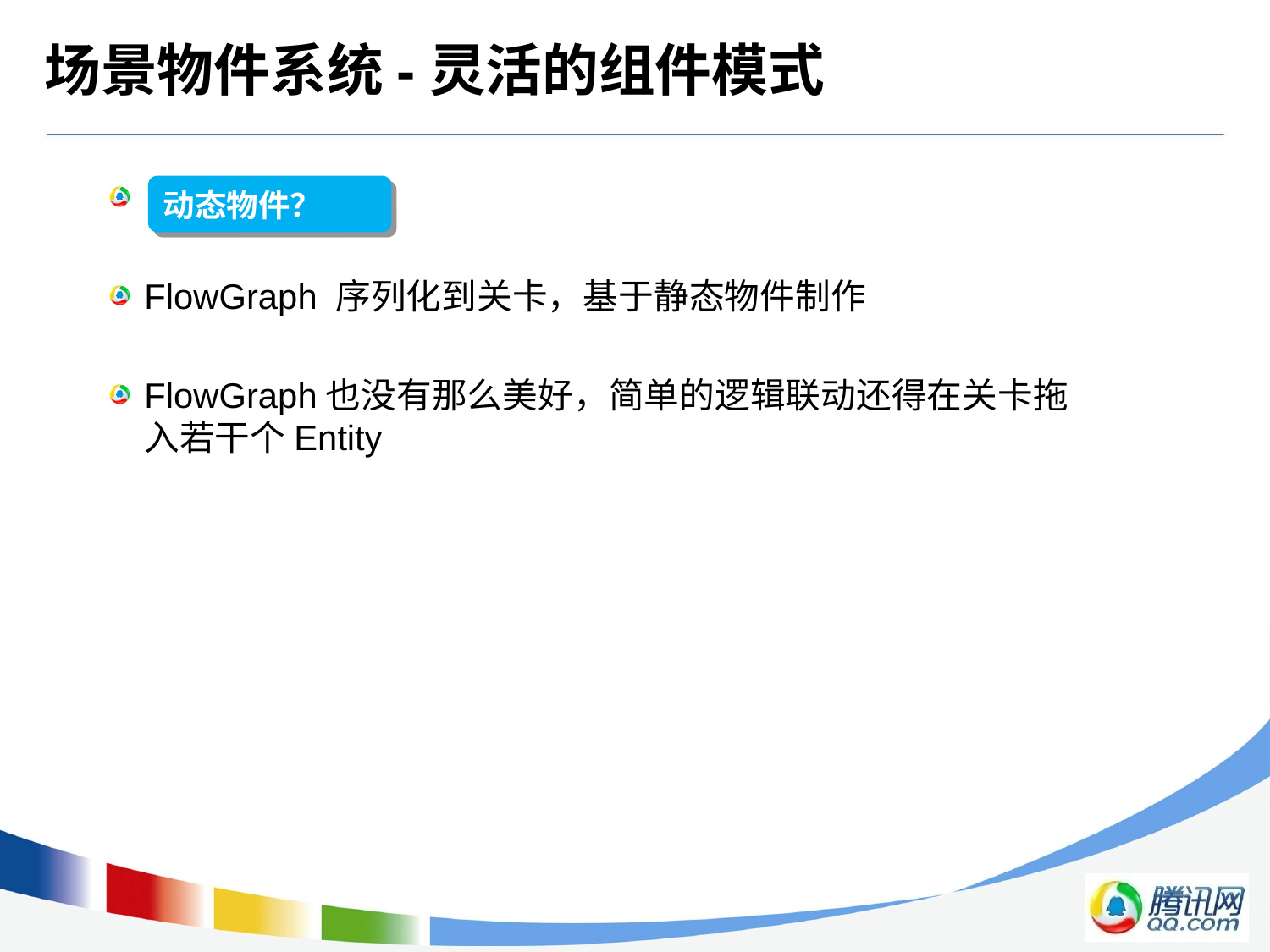

# 场景物件系统-灵活的组件模式
    345

FlowGraph 序列化到关卡，基于静态物件制作

FlowGraph也没有那么美好，简单的逻辑联动还得在关卡拖入若干个Entity
动态物件？